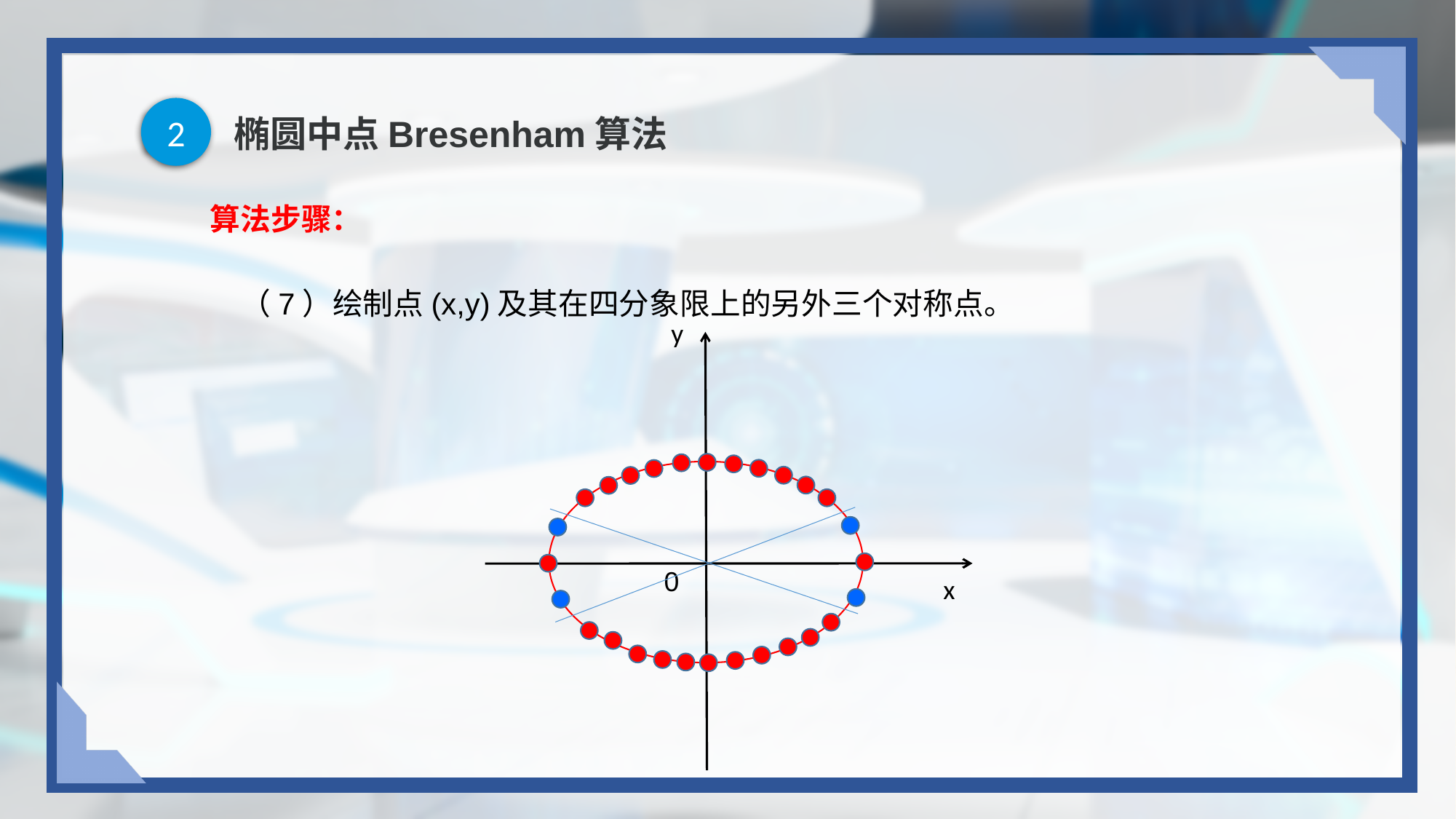

2
# 椭圆中点Bresenham算法
算法步骤：
（7）绘制点(x,y)及其在四分象限上的另外三个对称点。

y

0
x